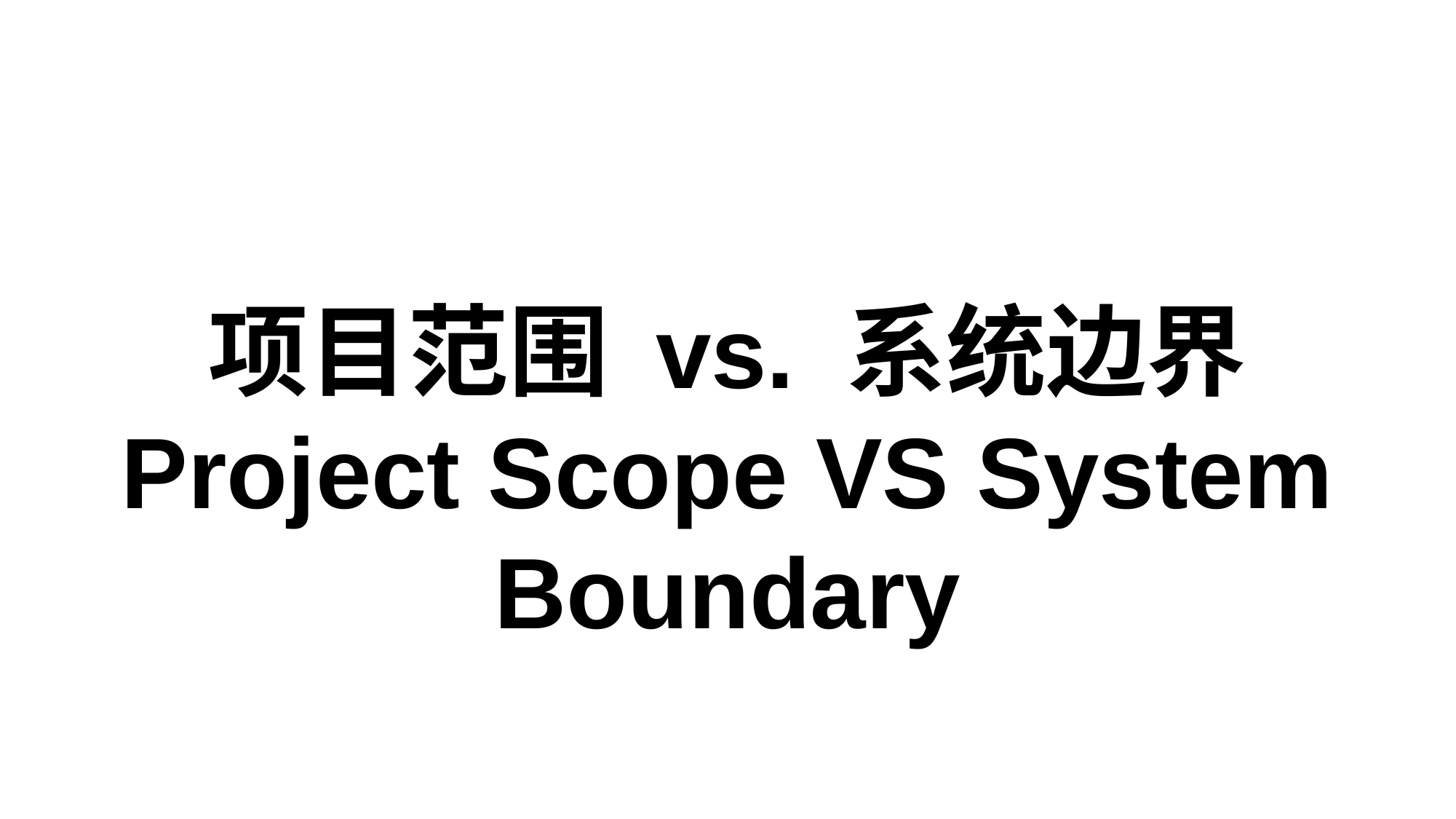

项目范围 vs. 系统边界
Project Scope VS System Boundary